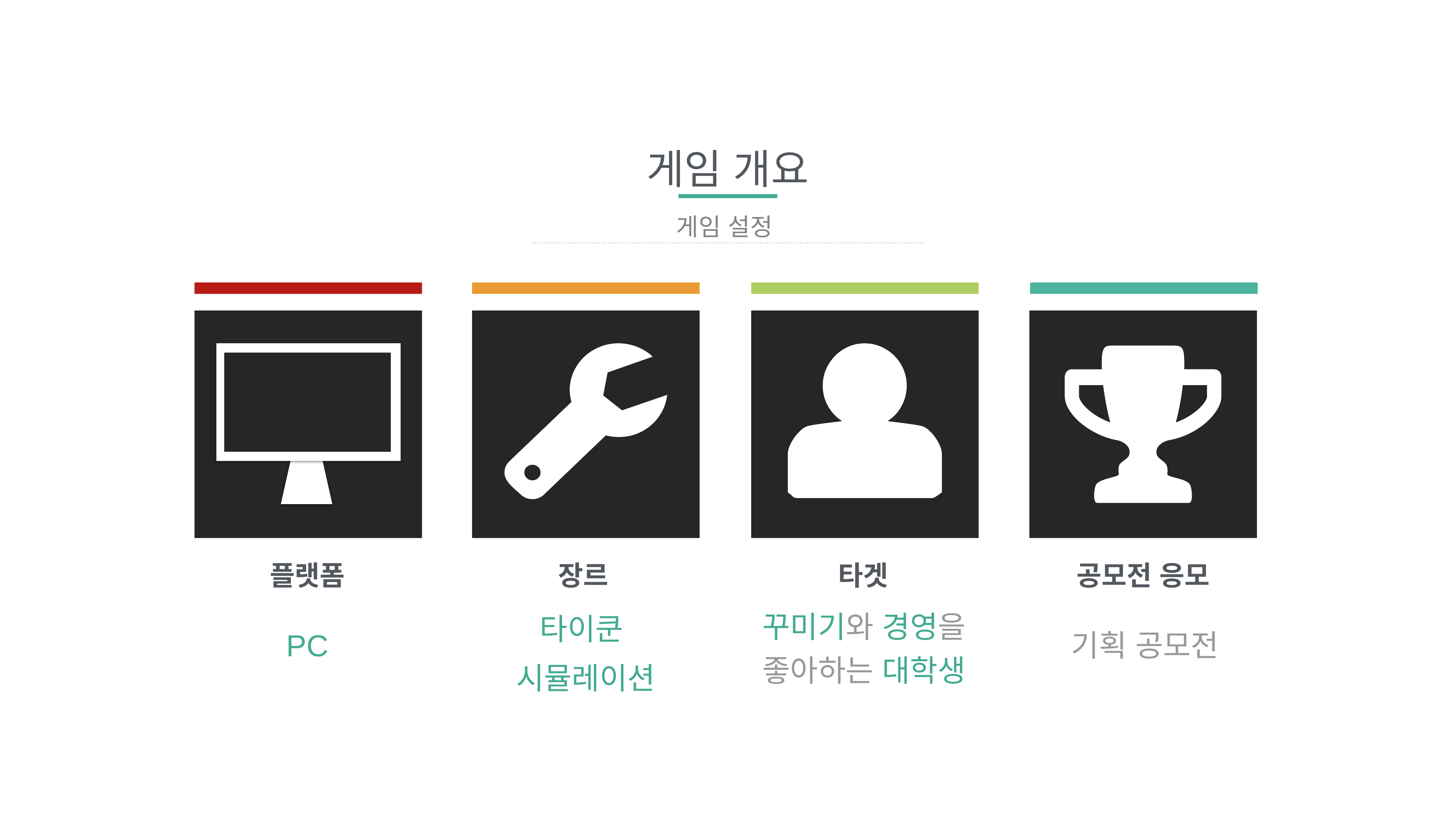

게임 개요

게임 설정

플랫폼
장르
타겟
공모전 응모
꾸미기와 경영을 좋아하는 대학생
타이쿤
시뮬레이션
PC
기획 공모전